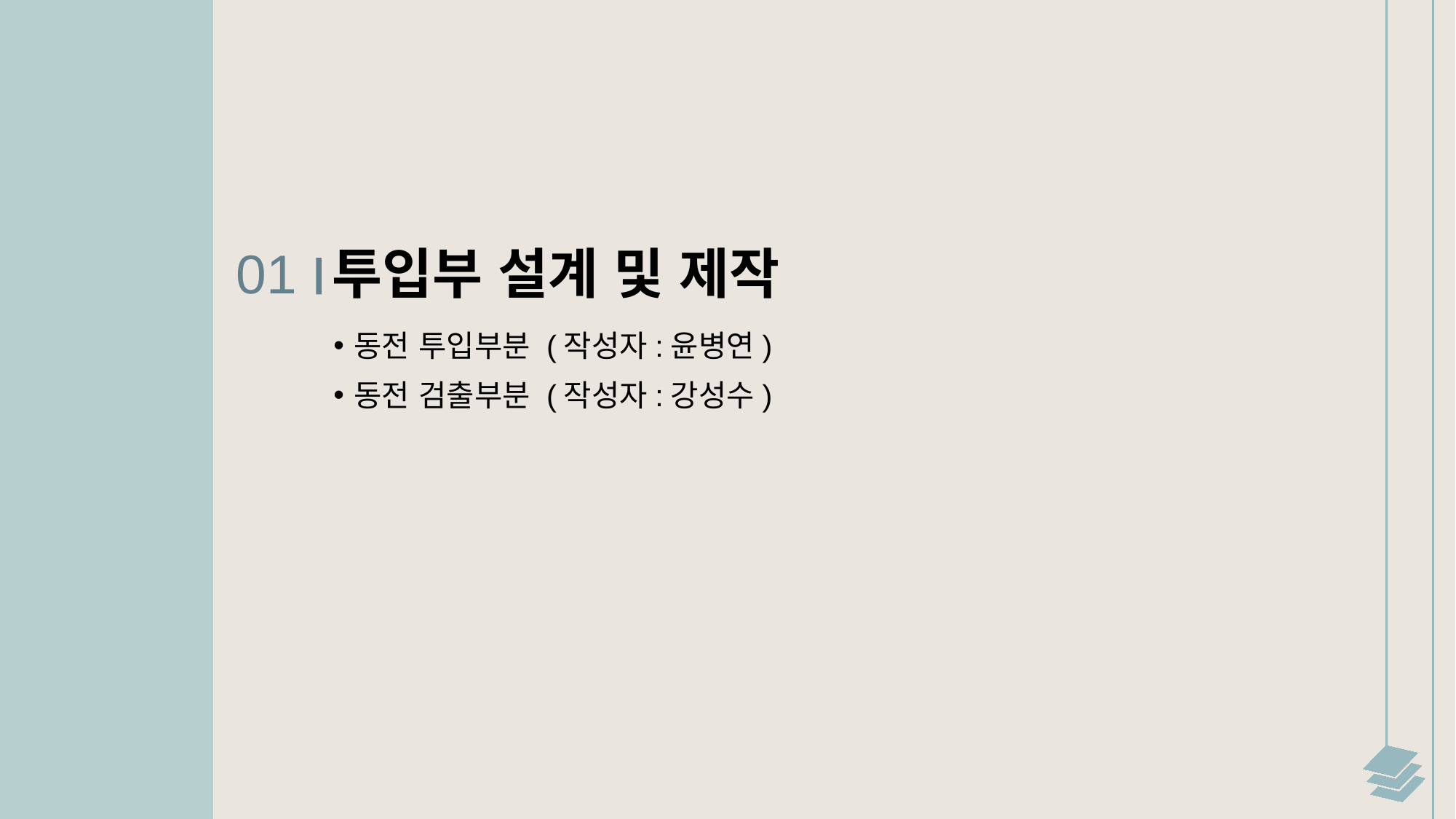

01
투입부 설계 및 제작

동전 투입부분 (작성자:윤병연)

동전 검출부분 (작성자:강성수)